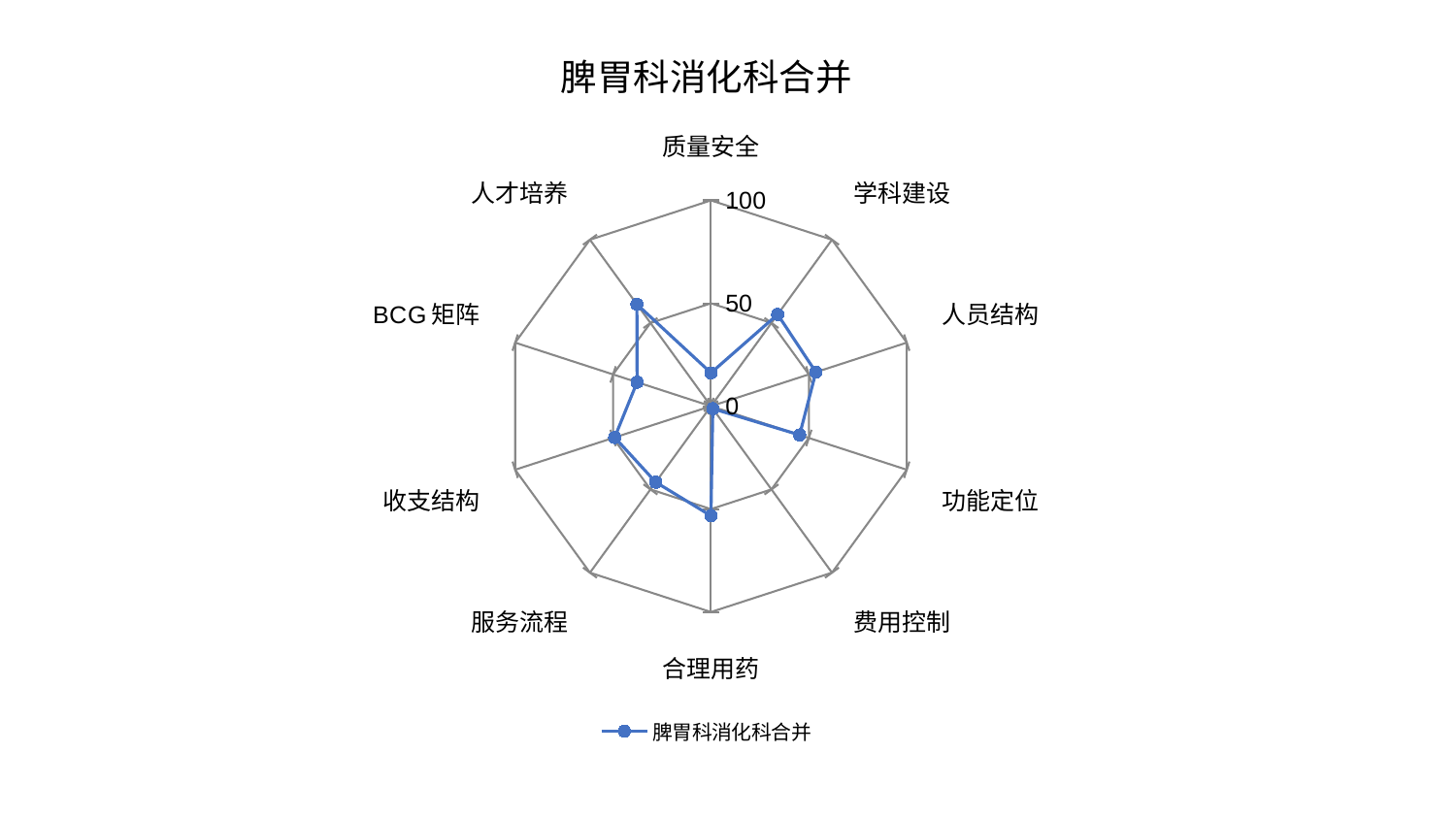

### Chart: 脾胃科消化科合并

| Category | 脾胃科消化科合并 |
|---|---|
| 质量安全 | 16.183506471135978 |
| 学科建设 | 55.10481904665249 |
| 人员结构 | 53.58771889173331 |
| 功能定位 | 45.28065415889737 |
| 费用控制 | 1.5450318217090218 |
| 合理用药 | 53.2839379020557 |
| 服务流程 | 45.66211769745955 |
| 收支结构 | 49.189111998870956 |
| BCG矩阵 | 37.73305661635792 |
| 人才培养 | 61.2134012417761 |
95